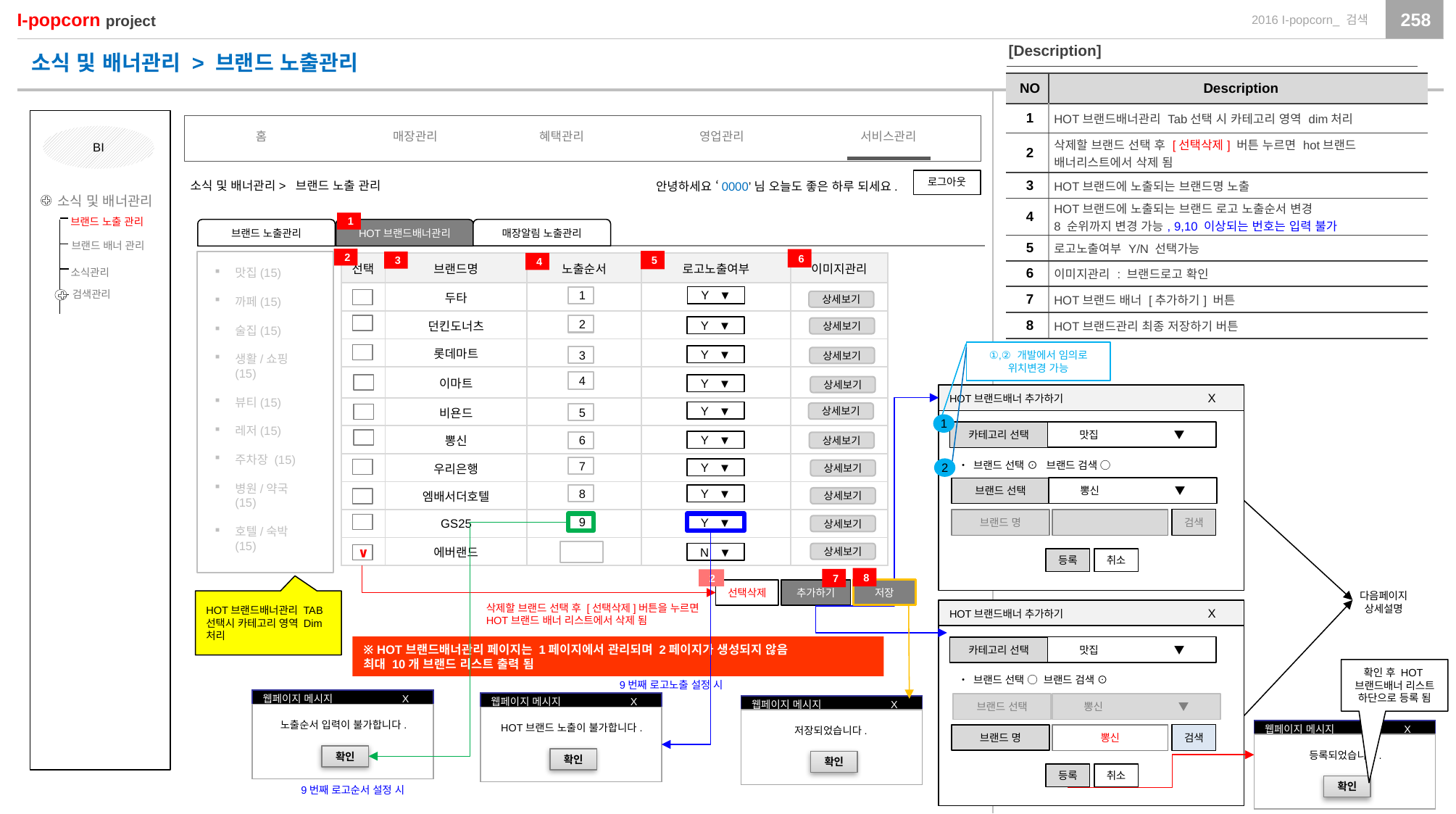

[Description]
소식 및 배너관리 > 브랜드 노출관리
| NO | Description |
| --- | --- |
| 1 | HOT브랜드배너관리 Tab선택 시 카테고리 영역 dim처리 |
| 2 | 삭제할 브랜드 선택 후 [선택삭제] 버튼 누르면 hot브랜드 배너리스트에서 삭제 됨 |
| 3 | HOT브랜드에 노출되는 브랜드명 노출 |
| 4 | HOT브랜드에 노출되는 브랜드 로고 노출순서 변경 8 순위까지 변경 가능, 9,10 이상되는 번호는 입력 불가 |
| 5 | 로고노출여부 Y/N 선택가능 |
| 6 | 이미지관리 : 브랜드로고 확인 |
| 7 | HOT브랜드 배너 [추가하기] 버튼 |
| 8 | HOT브랜드관리 최종 저장하기 버튼 |

홈
매장관리
혜택관리
영업관리
서비스관리
BI
로그아웃

소식 및 배너관리>  브랜드 노출 관리
안녕하세요 ‘0000’님 오늘도 좋은 하루 되세요.
소식 및 배너관리

브랜드 노출 관리
브랜드 배너 관리
소식관리
검색관리
1
매장알림 노출관리
브랜드 노출관리
HOT브랜드배너관리
2
6
5
3

| 선택 | 브랜드명 | 노출순서 | 로고노출여부 | 이미지관리 |
| --- | --- | --- | --- | --- |
|  | 두타 |  |  |  |
|  | 던킨도너츠 |  |  |  |
|  | 롯데마트 |  |  |  |
|  | 이마트 |  |  |  |
|  | 비욘드 |  |  |  |
|  | 뽕신 |  |  |  |
|  | 우리은행 |  |  |  |
|  | 엠배서더호텔 |  |  |  |
|  | GS25 |  |  |  |
|  | 에버랜드 |  |  |  |
4
맛집(15)

까페(15)

술집(15)

생활/쇼핑(15)

뷰티(15)

레저(15)

주차장 (15)

병원/약국(15)

호텔/숙박(15)

1
Y   ▼

상세보기

2
Y   ▼
상세보기
①,② 개발에서 임의로 위치변경 가능

Y   ▼
3
상세보기
4

Y   ▼
상세보기
HOT브랜드배너 추가하기                                                 X

맛집                          ▼
카테고리 선택
• 브랜드 선택 ⊙   브랜드 검색 ○
뽕신                          ▼
브랜드 선택
검색

브랜드 명
등록
취소
Y   ▼
상세보기
5

1

Y   ▼
6
상세보기
7
2
Y   ▼

상세보기
8
Y   ▼
상세보기

9
Y   ▼

상세보기
∨

N   ▼
상세보기

8
7
2
저장
선택삭제
추가하기
다음페이지
상세설명
HOT브랜드배너관리 TAB 선택시 카테고리 영역 Dim처리
삭제할 브랜드 선택 후 [선택삭제]버튼을 누르면
HOT브랜드 배너 리스트에서 삭제 됨
HOT브랜드배너 추가하기                                                 X

맛집                          ▼
카테고리 선택
• 브랜드 선택 ○  브랜드 검색 ⊙
브랜드 선택
뽕신                          ▼
검색
뽕신
브랜드 명
등록
취소
※ HOT브랜드배너관리 페이지는 1페이지에서 관리되며 2페이지가 생성되지 않음
최대 10개 브랜드 리스트 출력 됨
확인 후 HOT브랜드배너 리스트 하단으로 등록 됨
9번째 로고노출 설정 시
웹페이지 메시지                       X

노출순서 입력이 불가합니다.
확인
웹페이지 메시지                       X

HOT브랜드 노출이 불가합니다.
확인
웹페이지 메시지                       X

저장되었습니다.
확인
웹페이지 메시지                       X

등록되었습니다.
확인
9번째 로고순서 설정 시